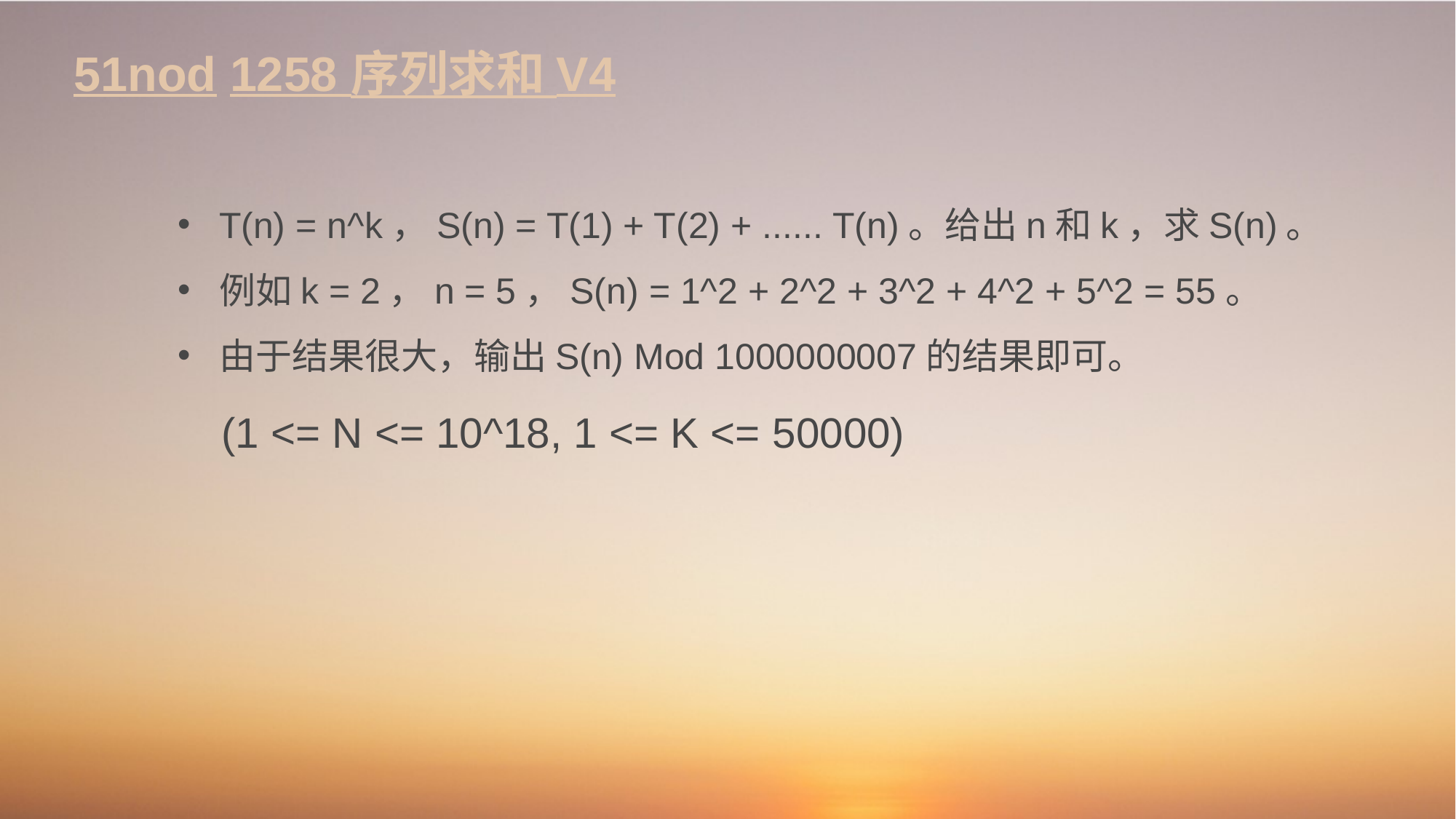

# 51nod 1258 序列求和 V4
T(n) = n^k，S(n) = T(1) + T(2) + ...... T(n)。给出n和k，求S(n)。
例如k = 2，n = 5，S(n) = 1^2 + 2^2 + 3^2 + 4^2 + 5^2 = 55。
由于结果很大，输出S(n) Mod 1000000007的结果即可。

(1 <= N <= 10^18, 1 <= K <= 50000)